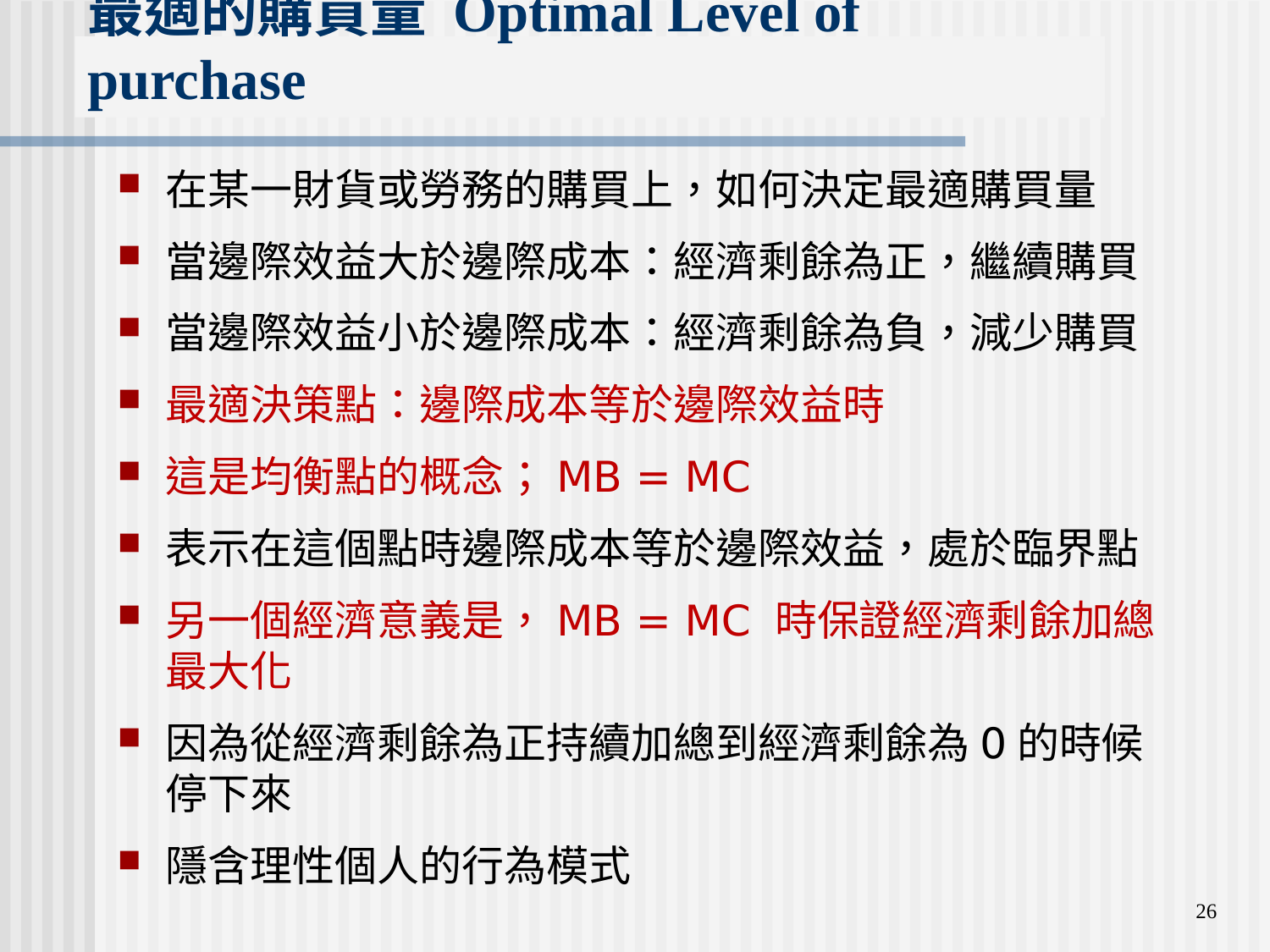

# 最適的購買量 Optimal Level of purchase
在某一財貨或勞務的購買上，如何決定最適購買量
當邊際效益大於邊際成本：經濟剩餘為正，繼續購買
當邊際效益小於邊際成本：經濟剩餘為負，減少購買
最適決策點：邊際成本等於邊際效益時
這是均衡點的概念；MB = MC
表示在這個點時邊際成本等於邊際效益，處於臨界點
另一個經濟意義是，MB = MC 時保證經濟剩餘加總最大化
因為從經濟剩餘為正持續加總到經濟剩餘為0的時候停下來
隱含理性個人的行為模式
26